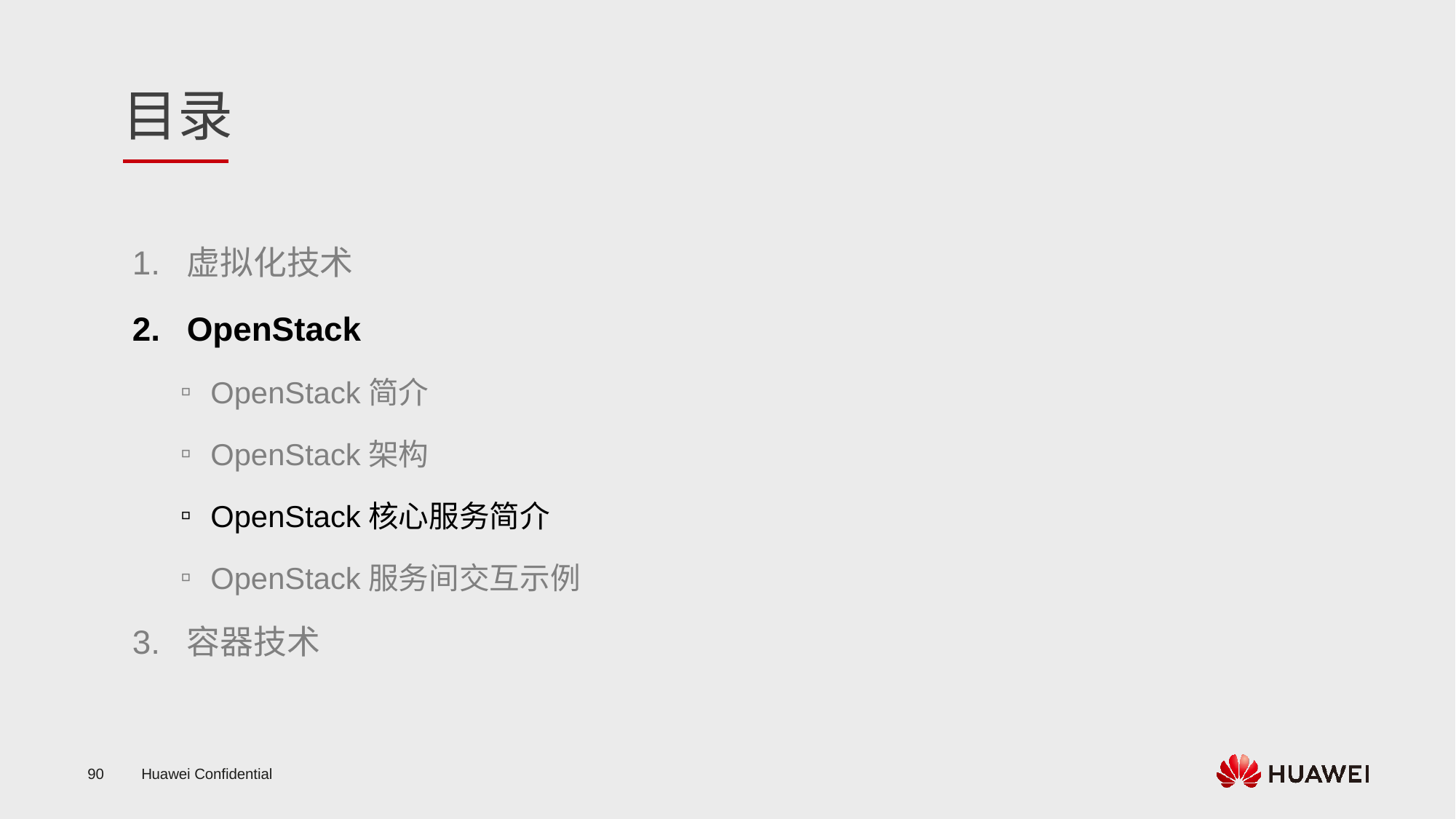

虚拟化技术
OpenStack
OpenStack简介
OpenStack架构
OpenStack核心服务简介
OpenStack服务间交互示例
容器技术